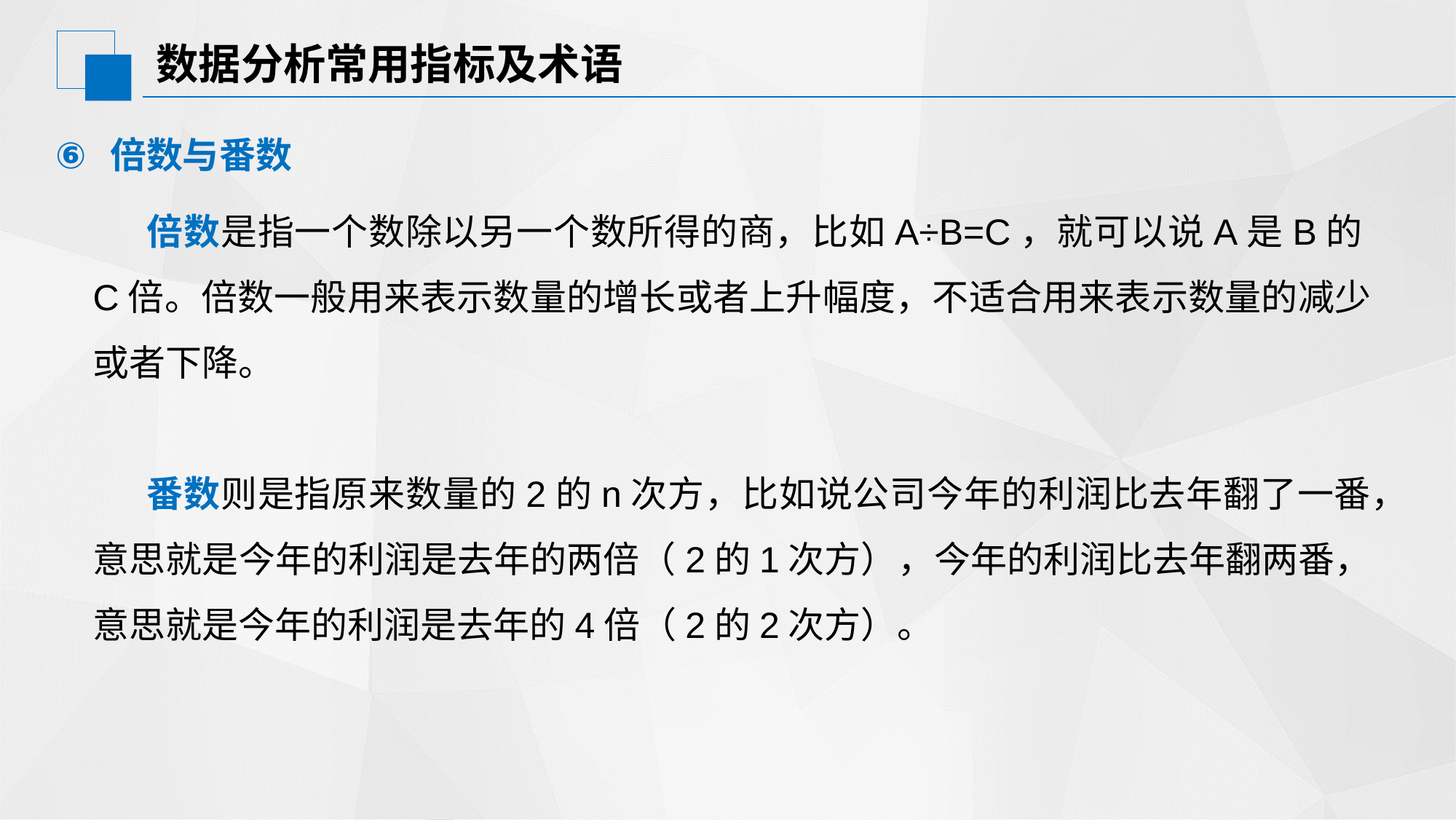

# 数据分析常用指标及术语
倍数与番数
倍数是指一个数除以另一个数所得的商，比如A÷B=C，就可以说A是B的C倍。倍数一般用来表示数量的增长或者上升幅度，不适合用来表示数量的减少或者下降。

番数则是指原来数量的2的n次方，比如说公司今年的利润比去年翻了一番，意思就是今年的利润是去年的两倍（2的1次方），今年的利润比去年翻两番，意思就是今年的利润是去年的4倍（2的2次方）。